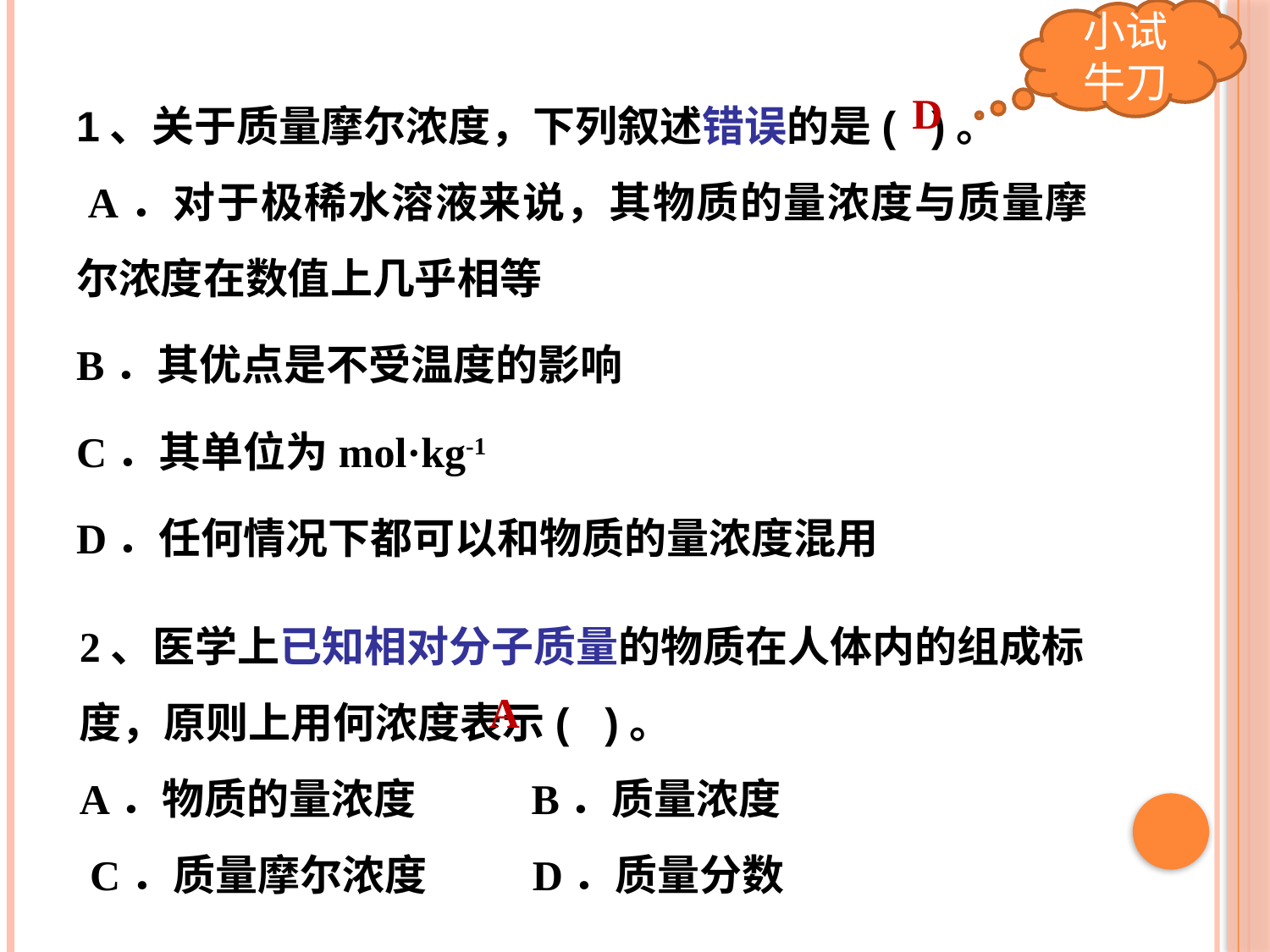

小试牛刀
1、关于质量摩尔浓度，下列叙述错误的是(   )。
 A．对于极稀水溶液来说，其物质的量浓度与质量摩尔浓度在数值上几乎相等
B．其优点是不受温度的影响
C．其单位为mol·kg-1
D．任何情况下都可以和物质的量浓度混用

D
2、医学上已知相对分子质量的物质在人体内的组成标度，原则上用何浓度表示(   )。
A．物质的量浓度           B．质量浓度
 C．质量摩尔浓度          D．质量分数
 A
49